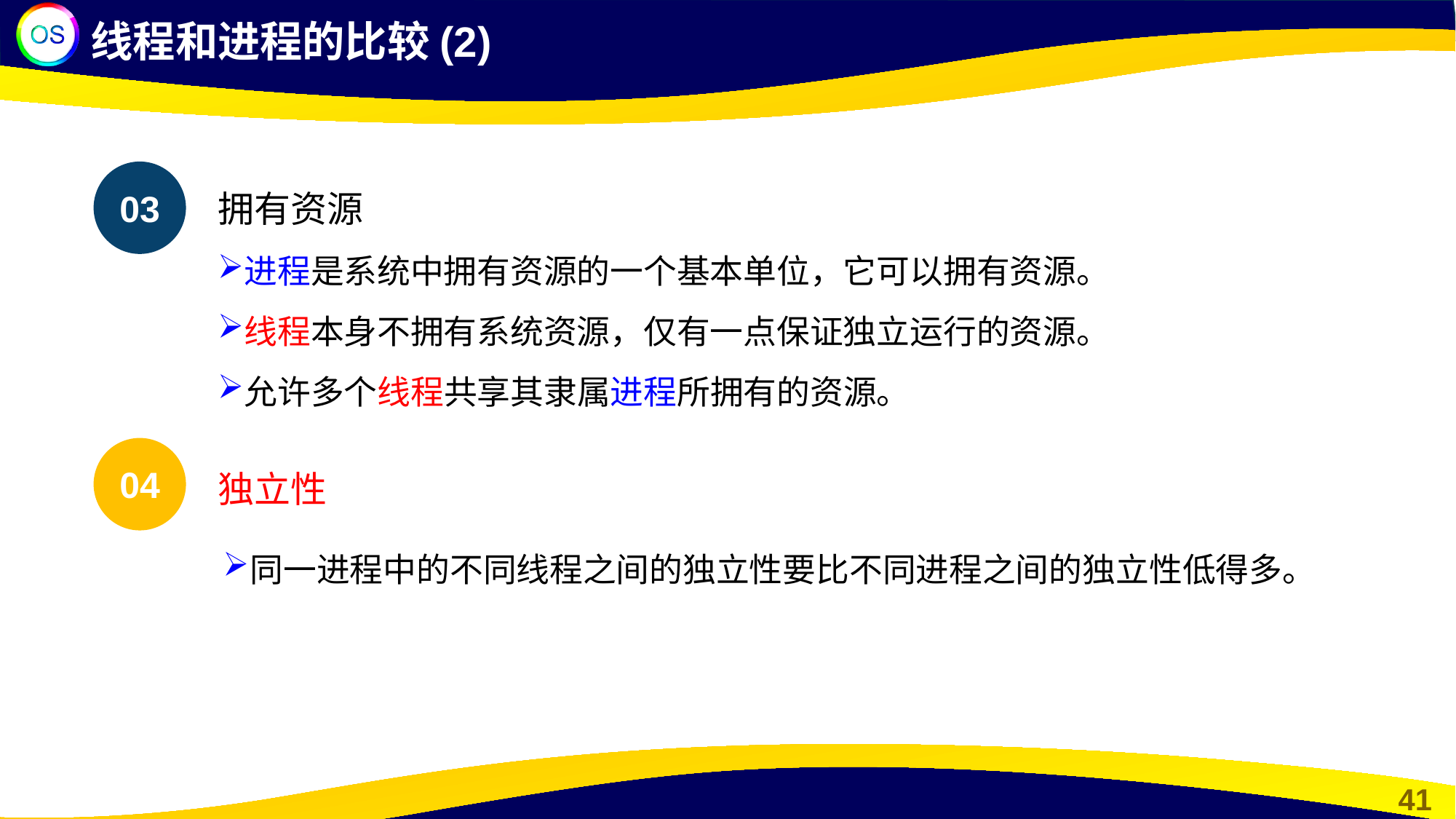

线程和进程的比较(2)
03
拥有资源
进程是系统中拥有资源的一个基本单位，它可以拥有资源。
线程本身不拥有系统资源，仅有一点保证独立运行的资源。
允许多个线程共享其隶属进程所拥有的资源。
04
独立性
同一进程中的不同线程之间的独立性要比不同进程之间的独立性低得多。